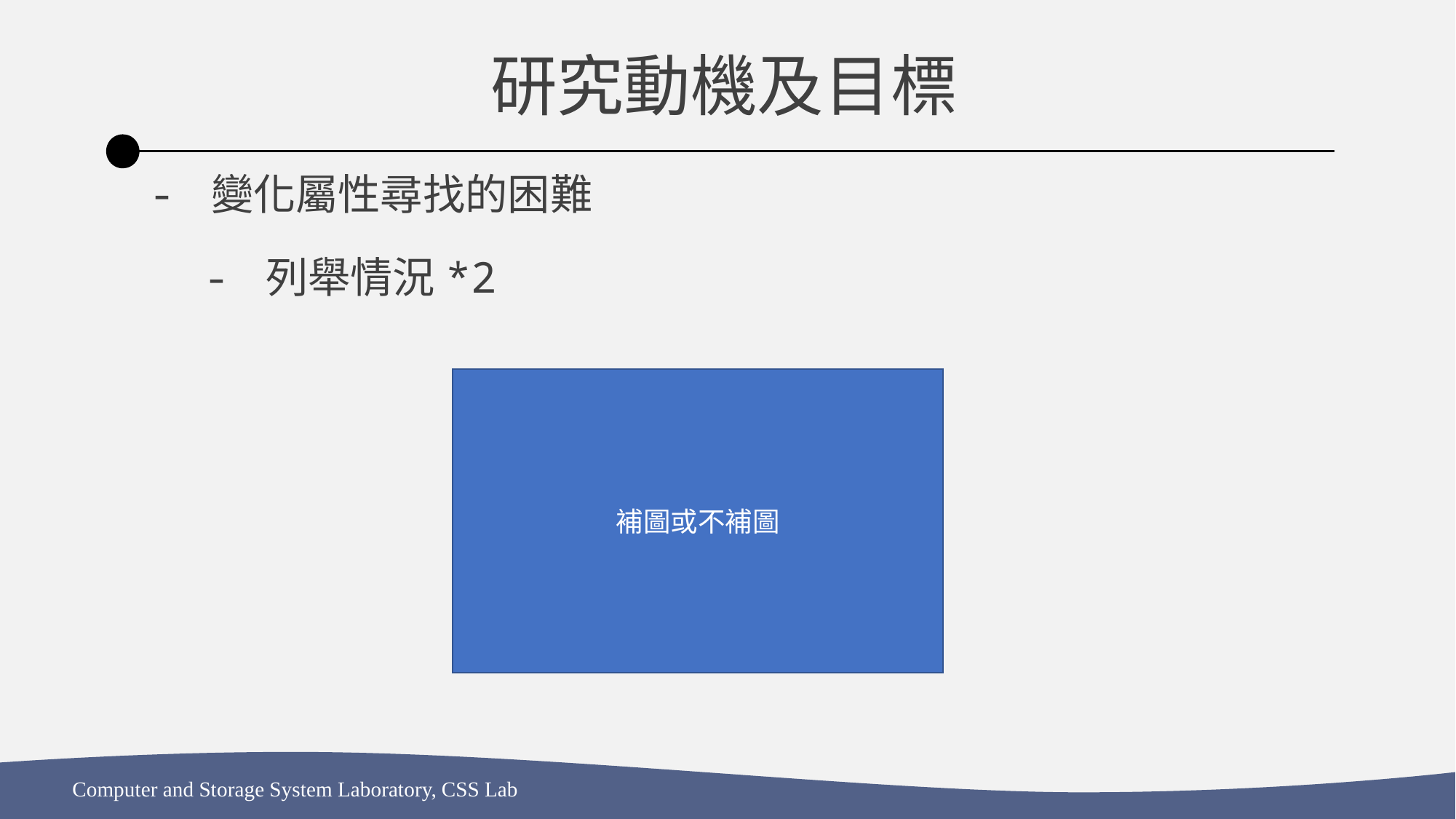

研究動機及目標

變化屬性尋找的困難
列舉情況*2
補圖或不補圖

Computer and Storage System Laboratory, CSS Lab